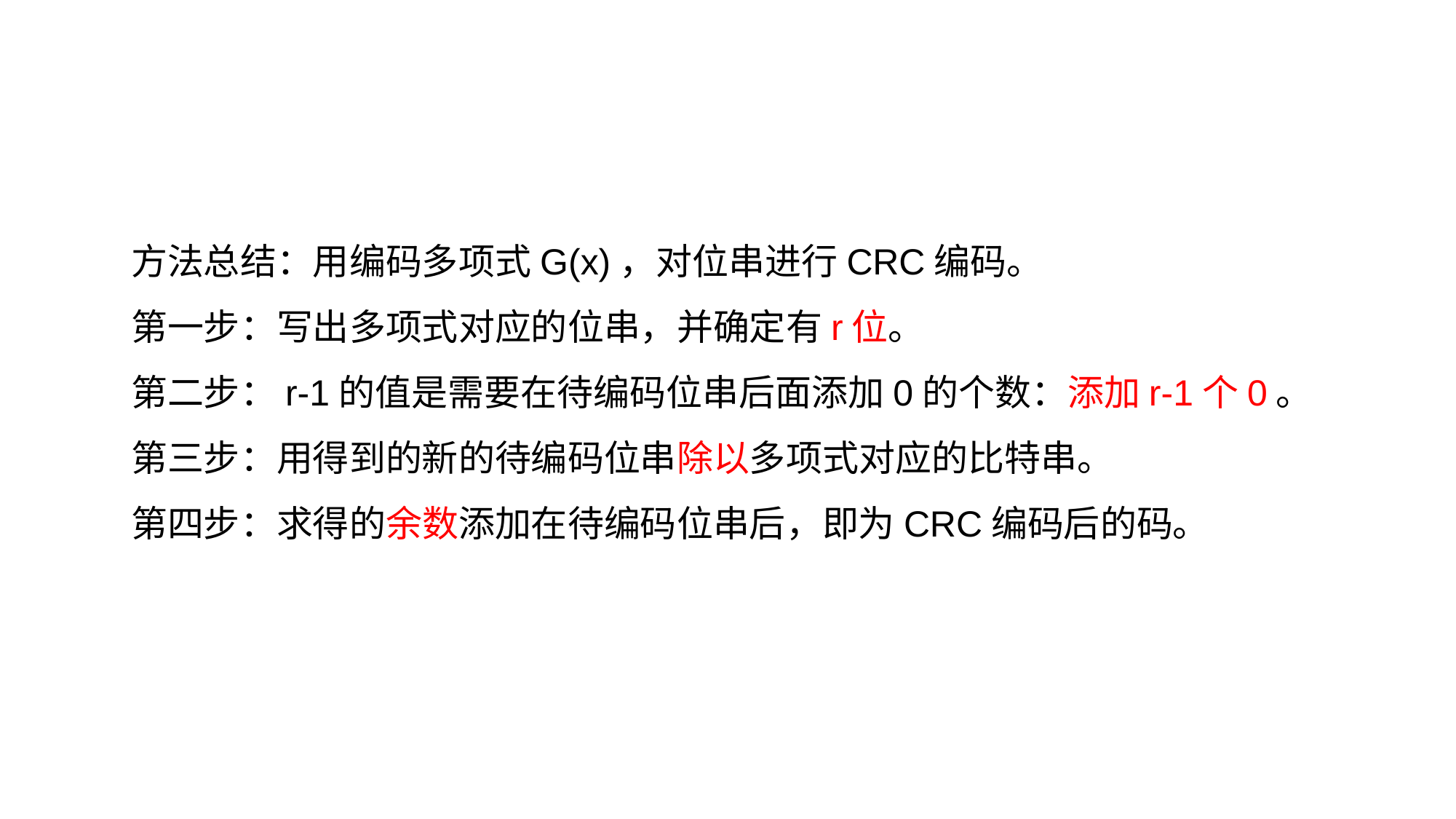

方法总结：用编码多项式G(x)，对位串进行CRC编码。
第一步：写出多项式对应的位串，并确定有r位。
第二步：r-1的值是需要在待编码位串后面添加0的个数：添加r-1个0。
第三步：用得到的新的待编码位串除以多项式对应的比特串。
第四步：求得的余数添加在待编码位串后，即为CRC编码后的码。